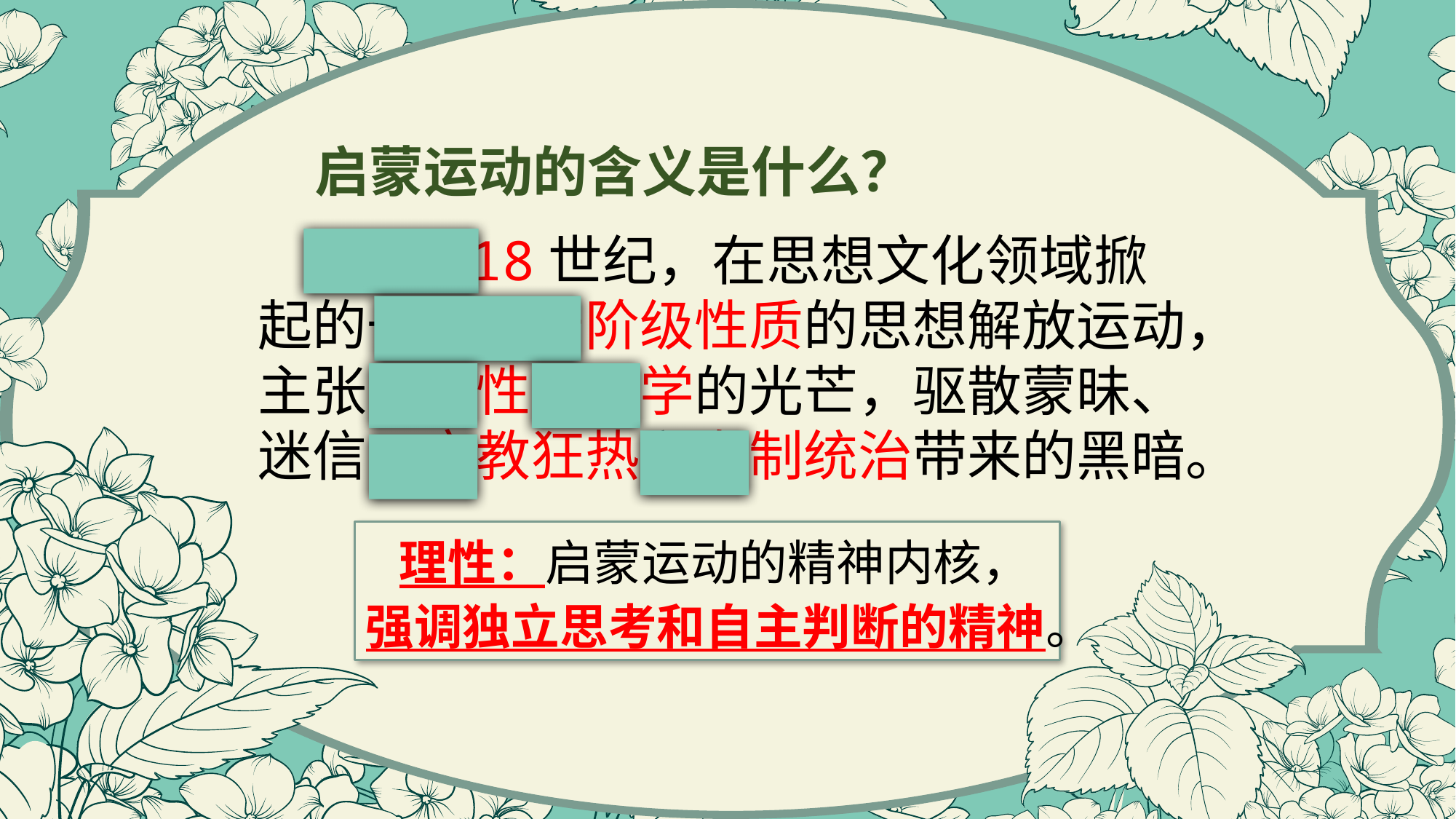

启蒙运动的含义是什么？
  17、18世纪，在思想文化领域掀起的一场资产阶级性质的思想解放运动，主张以理性和科学的光芒，驱散蒙昧、迷信、宗教狂热和专制统治带来的黑暗。

  理性：启蒙运动的精神内核，强调独立思考和自主判断的精神。